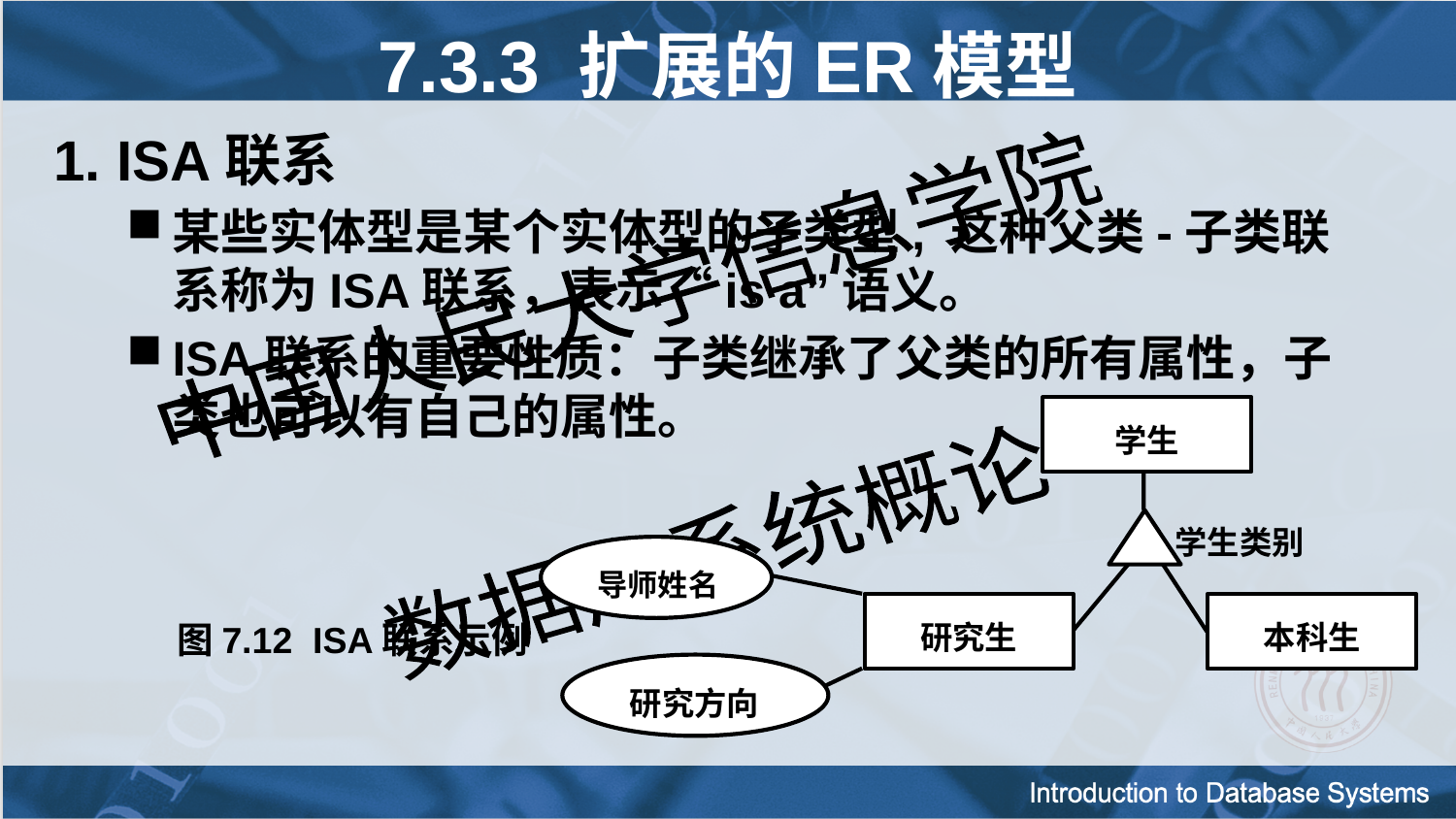

7.3.3 扩展的ER模型
1. ISA联系
某些实体型是某个实体型的子类型, 这种父类-子类联系称为ISA联系，表示“is a”语义。
ISA联系的重要性质：子类继承了父类的所有属性，子类也可以有自己的属性。

学生

导师姓名

研究生
本科生
研究方向

学生类别
图7.12  ISA联系示例